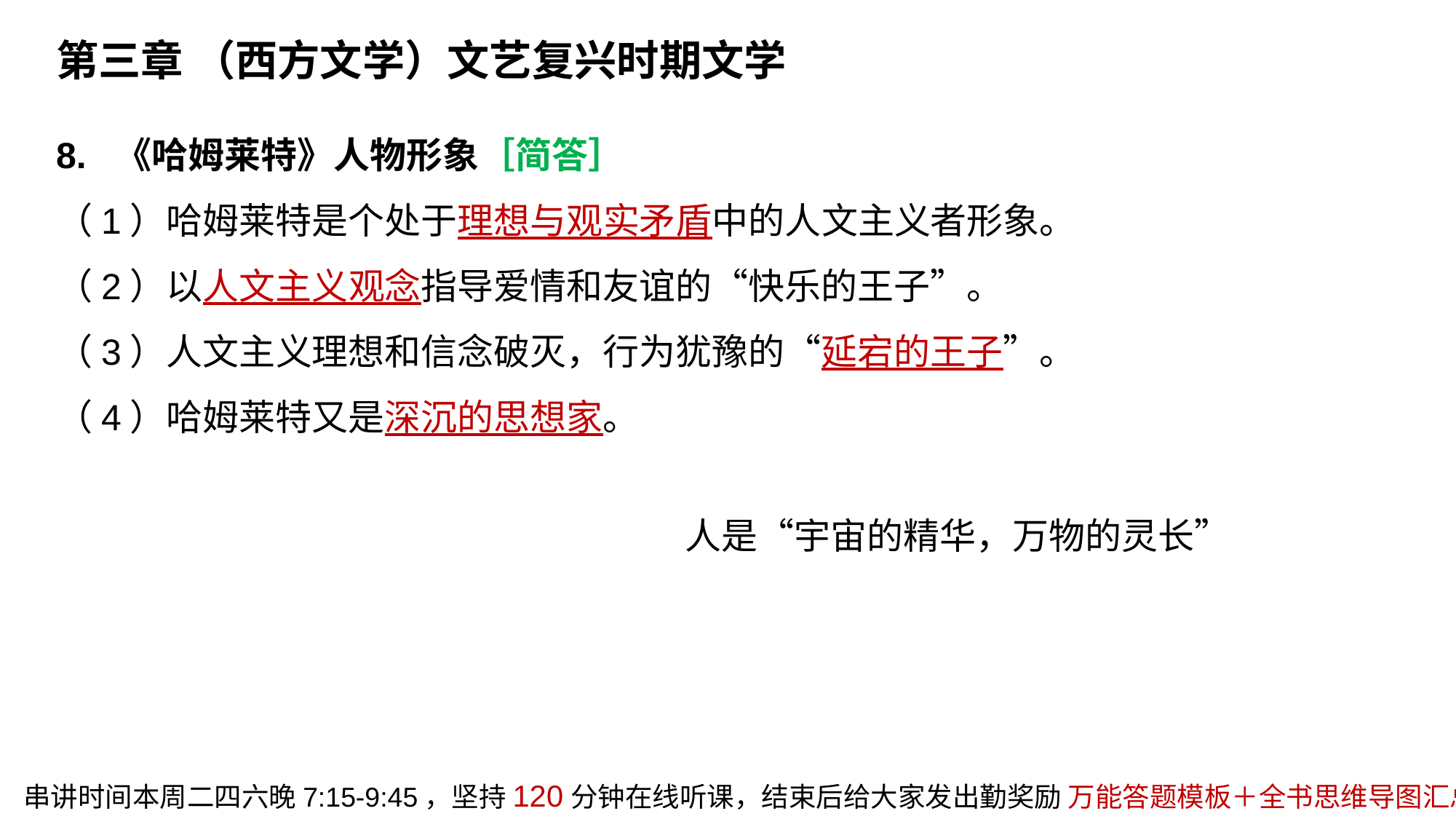

第三章 （西方文学）文艺复兴时期文学
8.  《哈姆莱特》人物形象［简答］
（1）哈姆莱特是个处于理想与观实矛盾中的人文主义者形象。
（2）以人文主义观念指导爱情和友谊的“快乐的王子”。
（3）人文主义理想和信念破灭，行为犹豫的“延宕的王子”。
（4）哈姆莱特又是深沉的思想家。

人是“宇宙的精华，万物的灵长”